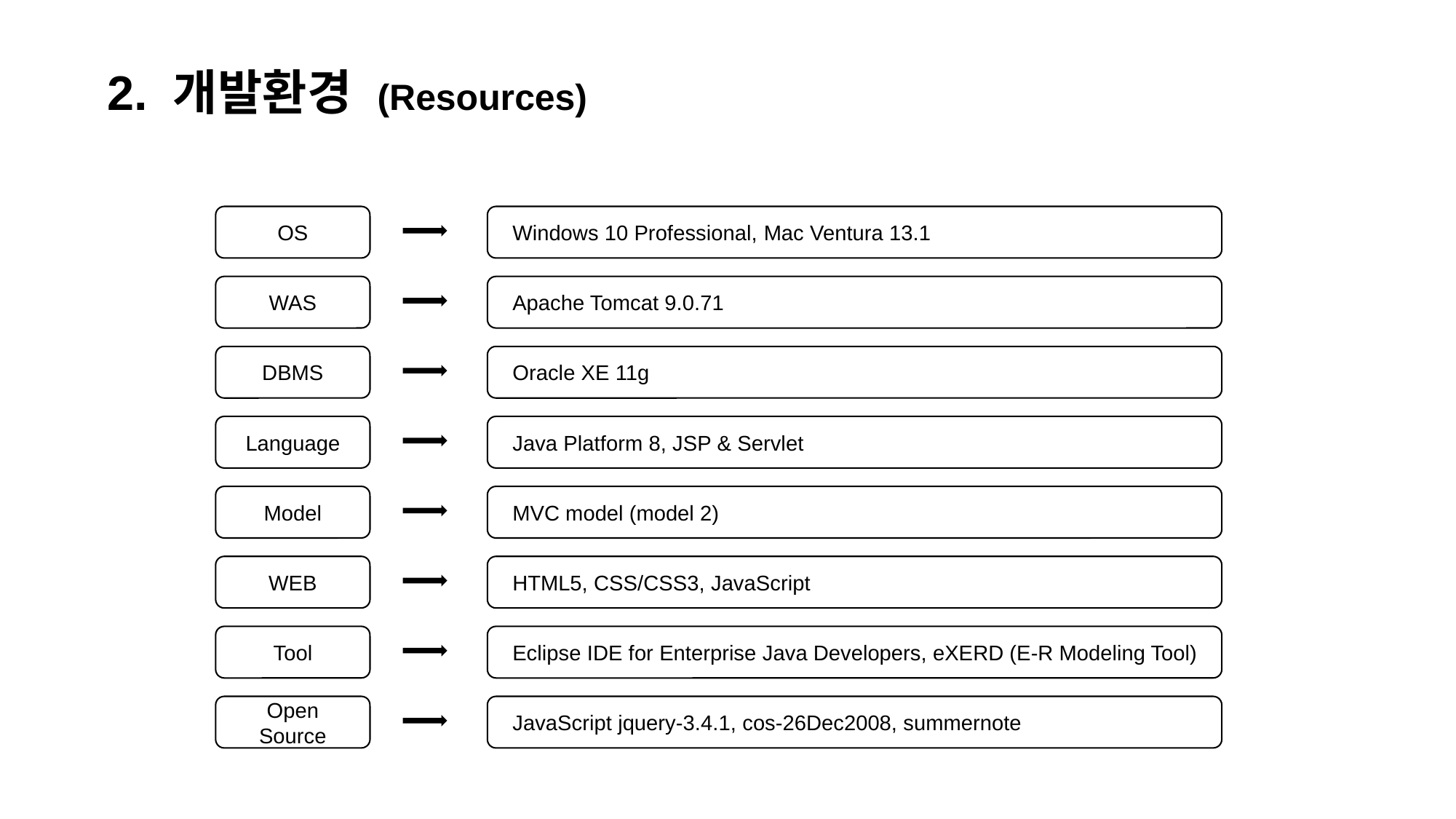

2. 개발환경 (Resources)
OS
  Windows 10 Professional, Mac Ventura 13.1

WAS
  Apache Tomcat 9.0.71

DBMS
  Oracle XE 11g

Language
  Java Platform 8, JSP & Servlet

Model
  MVC model (model 2)

WEB
  HTML5, CSS/CSS3, JavaScript

Tool
  Eclipse IDE for Enterprise Java Developers, eXERD (E-R Modeling Tool)

Open
Source
  JavaScript jquery-3.4.1, cos-26Dec2008, summernote